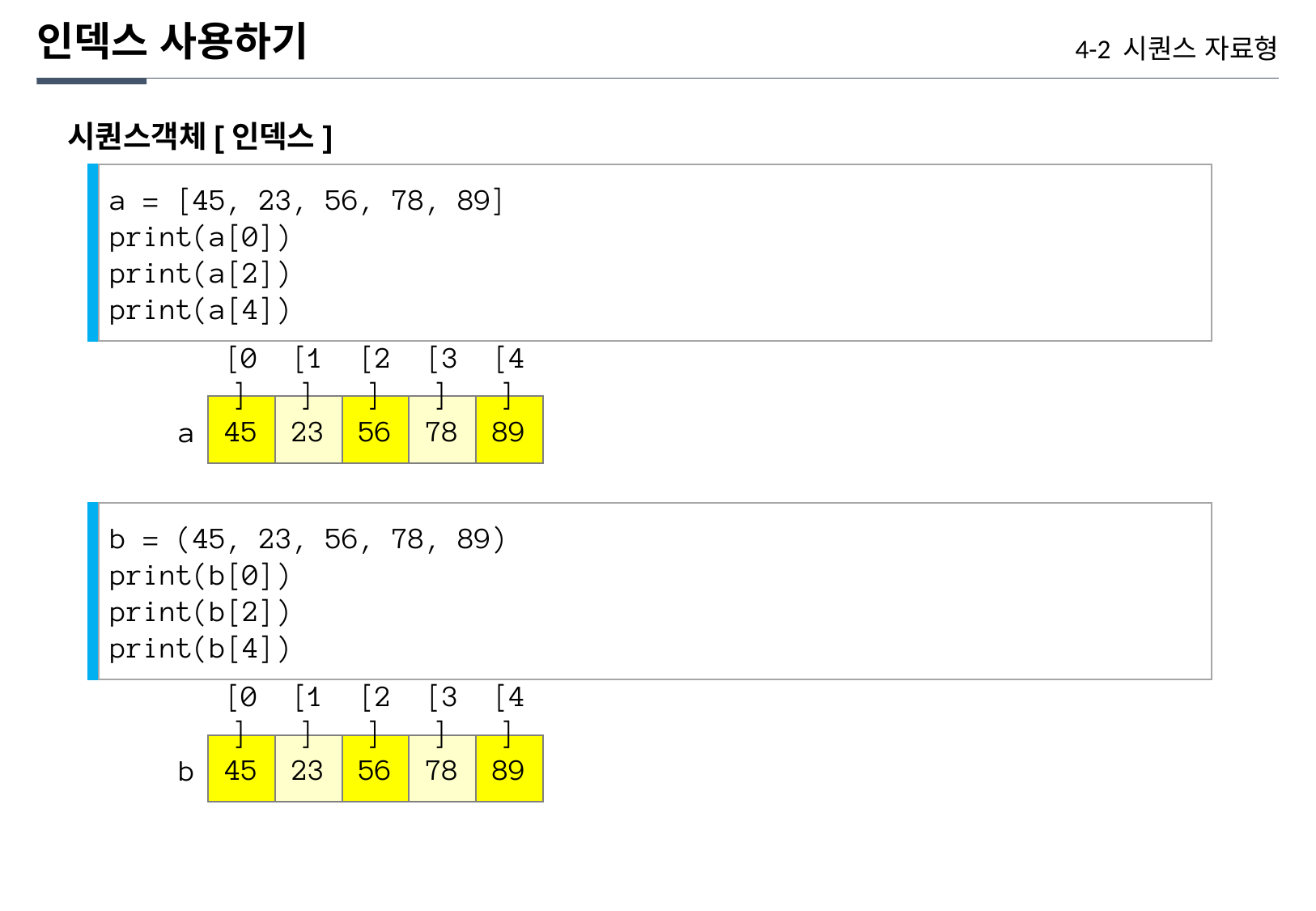

인덱스 사용하기
4-2 시퀀스 자료형
시퀀스객체[인덱스]

a = [45, 23, 56, 78, 89]
print(a[0])
print(a[2])
print(a[4])
[0]
[1]
[2]
[3]
[4]
45
23
56
78
89
a

b = (45, 23, 56, 78, 89)
print(b[0])
print(b[2])
print(b[4])
[0]
[1]
[2]
[3]
[4]
45
23
56
78
89
b